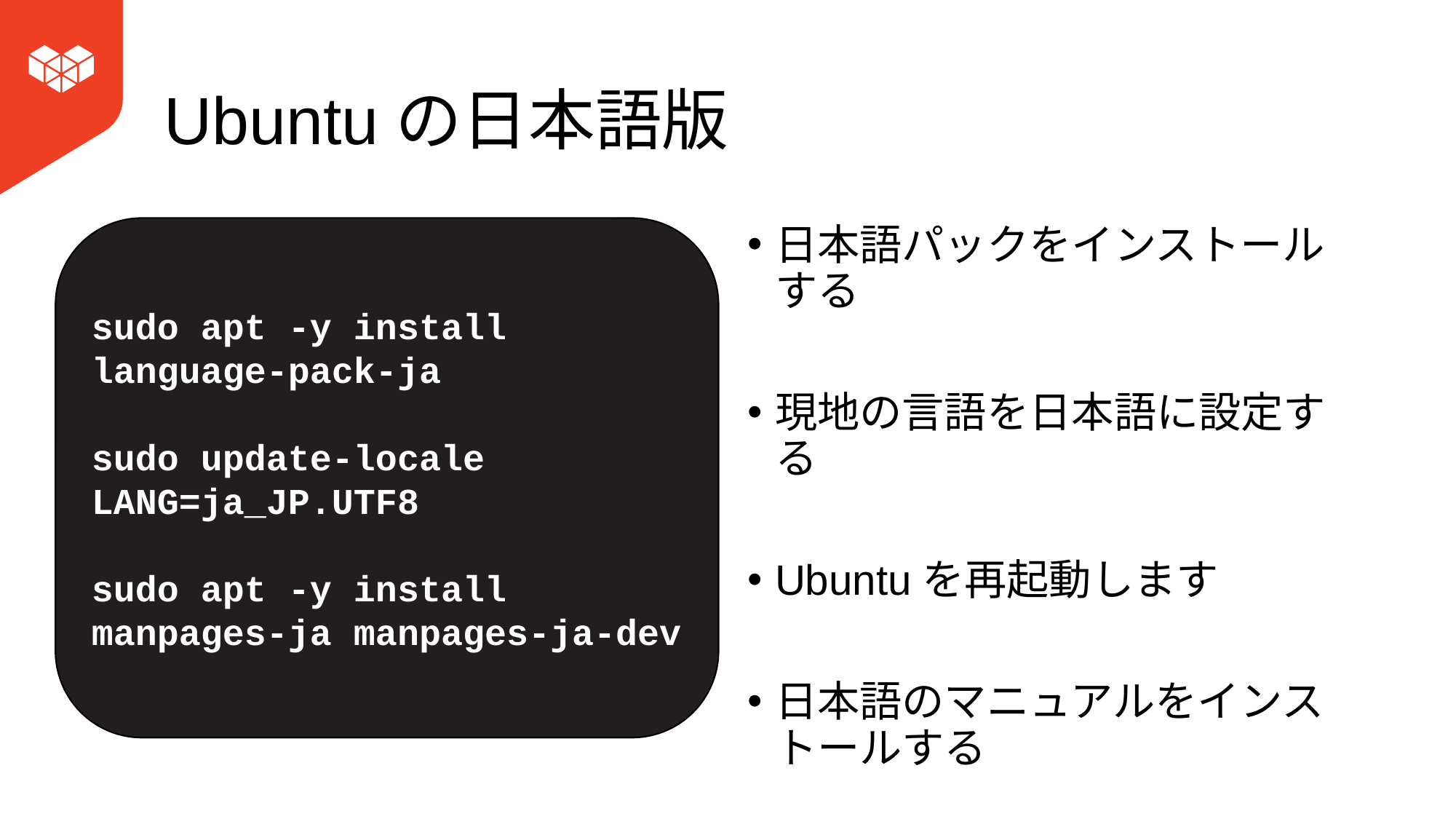

# Ubuntuの日本語版
sudo apt -y install language-pack-ja

sudo update-locale LANG=ja_JP.UTF8

sudo apt -y install manpages-ja manpages-ja-dev

日本語パックをインストールする

現地の言語を日本語に設定する

Ubuntuを再起動します

日本語のマニュアルをインストールする